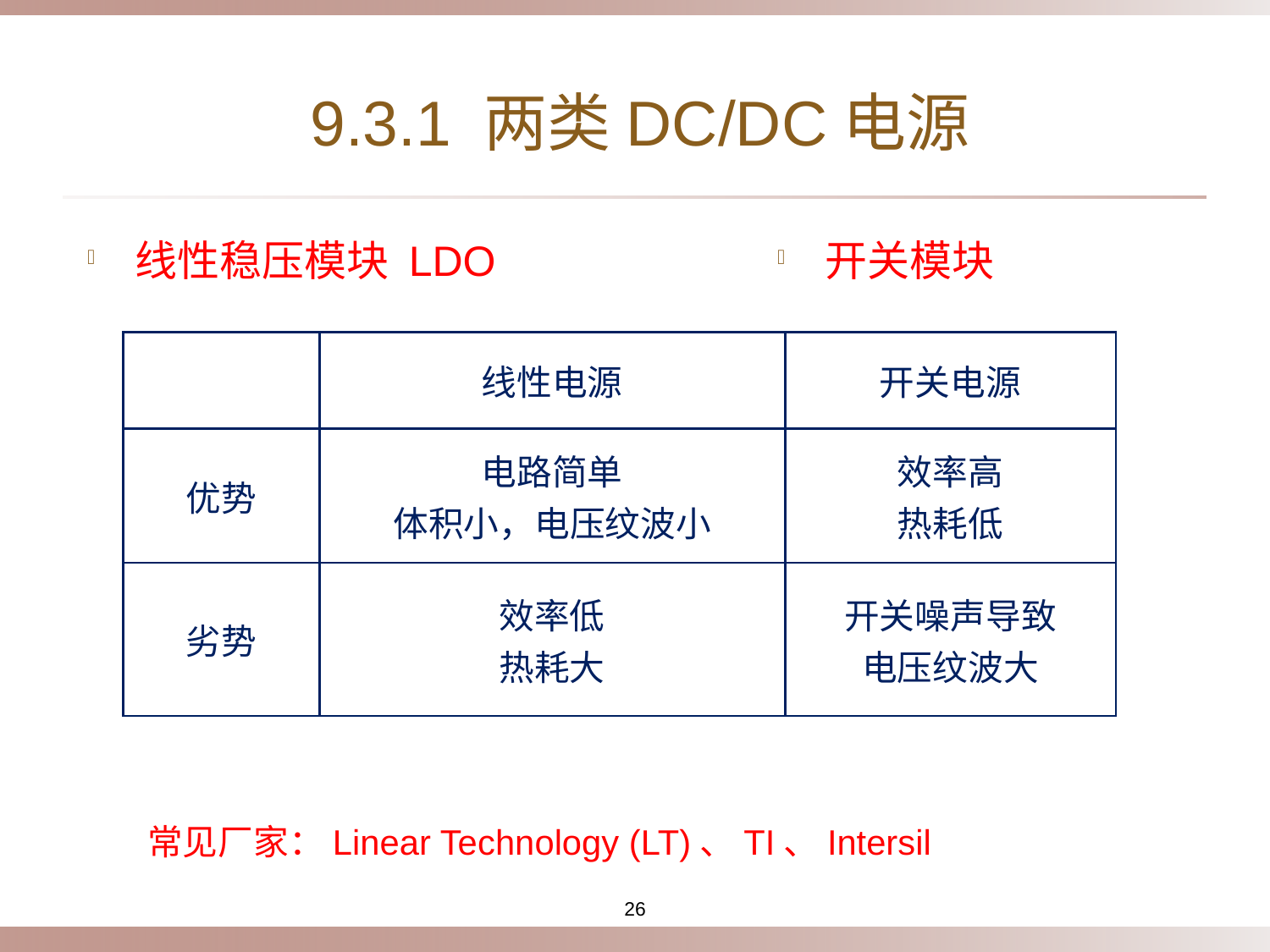

# 9.3.1 两类DC/DC电源
线性稳压模块 LDO

开关模块

|  | 线性电源 | 开关电源 |
| --- | --- | --- |
| 优势 | 电路简单 体积小，电压纹波小 | 效率高 热耗低 |
| 劣势 | 效率低 热耗大 | 开关噪声导致 电压纹波大 |
常见厂家：Linear Technology (LT)、TI、Intersil
26